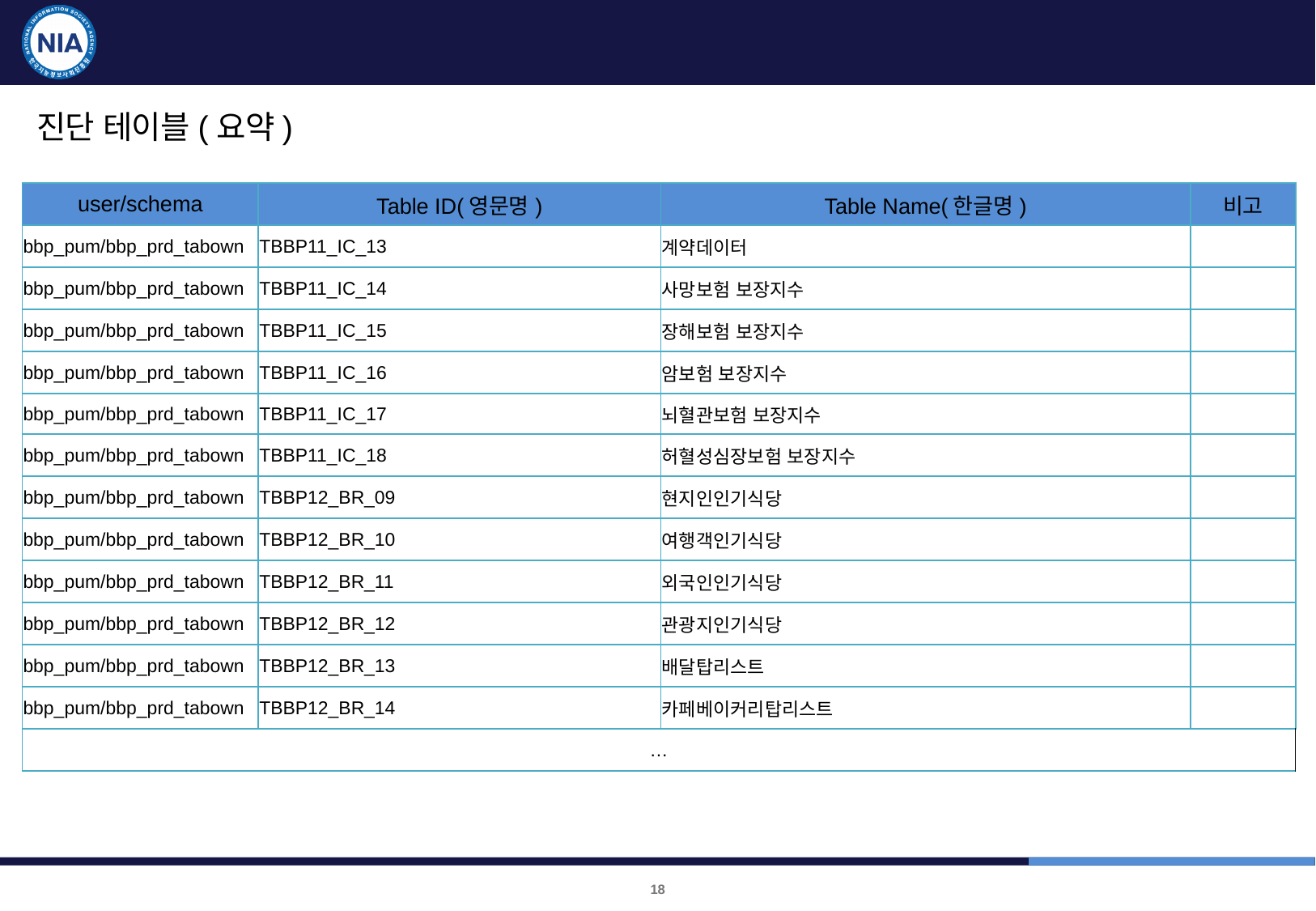

품질진단 대상 및 항목 : 금융플랫폼
진단 테이블(요약)
| user/schema | Table ID(영문명) | Table Name(한글명) | 비고 |
| --- | --- | --- | --- |
| bbp\_pum/bbp\_prd\_tabown | TBBP11\_IC\_13 | 계약데이터 |  |
| bbp\_pum/bbp\_prd\_tabown | TBBP11\_IC\_14 | 사망보험 보장지수 |  |
| bbp\_pum/bbp\_prd\_tabown | TBBP11\_IC\_15 | 장해보험 보장지수 |  |
| bbp\_pum/bbp\_prd\_tabown | TBBP11\_IC\_16 | 암보험 보장지수 |  |
| bbp\_pum/bbp\_prd\_tabown | TBBP11\_IC\_17 | 뇌혈관보험 보장지수 |  |
| bbp\_pum/bbp\_prd\_tabown | TBBP11\_IC\_18 | 허혈성심장보험 보장지수 |  |
| bbp\_pum/bbp\_prd\_tabown | TBBP12\_BR\_09 | 현지인인기식당 |  |
| bbp\_pum/bbp\_prd\_tabown | TBBP12\_BR\_10 | 여행객인기식당 |  |
| bbp\_pum/bbp\_prd\_tabown | TBBP12\_BR\_11 | 외국인인기식당 |  |
| bbp\_pum/bbp\_prd\_tabown | TBBP12\_BR\_12 | 관광지인기식당 |  |
| bbp\_pum/bbp\_prd\_tabown | TBBP12\_BR\_13 | 배달탑리스트 |  |
| bbp\_pum/bbp\_prd\_tabown | TBBP12\_BR\_14 | 카페베이커리탑리스트 |  |
| … |  |  |  |